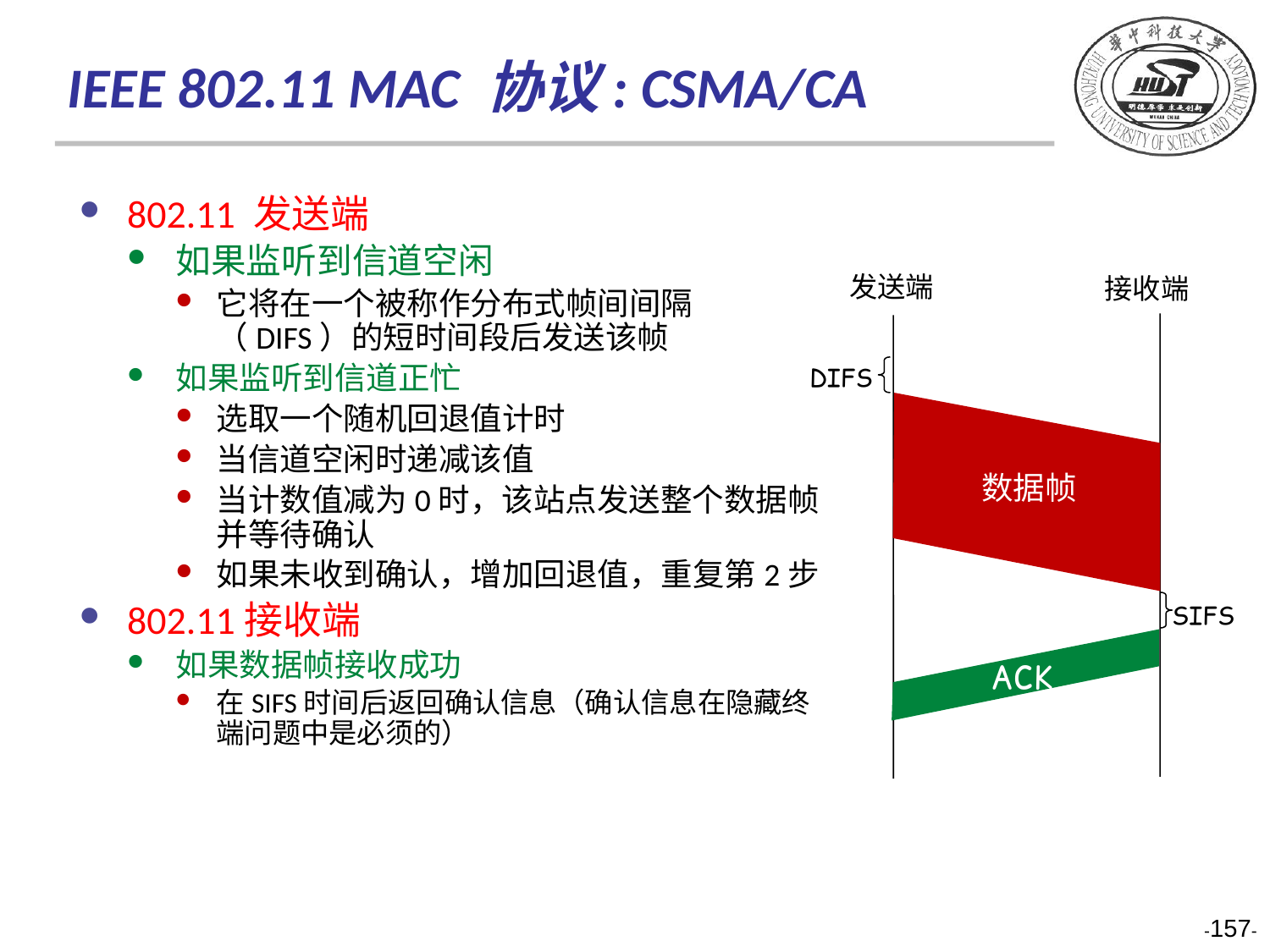

IEEE 802.11 MAC 协议: CSMA/CA
802.11 发送端
如果监听到信道空闲
它将在一个被称作分布式帧间间隔（DIFS）的短时间段后发送该帧
如果监听到信道正忙
选取一个随机回退值计时
当信道空闲时递减该值
当计数值减为0时，该站点发送整个数据帧并等待确认
如果未收到确认，增加回退值，重复第2步
802.11接收端
如果数据帧接收成功
在SIFS时间后返回确认信息（确认信息在隐藏终端问题中是必须的）
发送端
接收端

DIFS

数据帧

SIFS

ACK
-157-